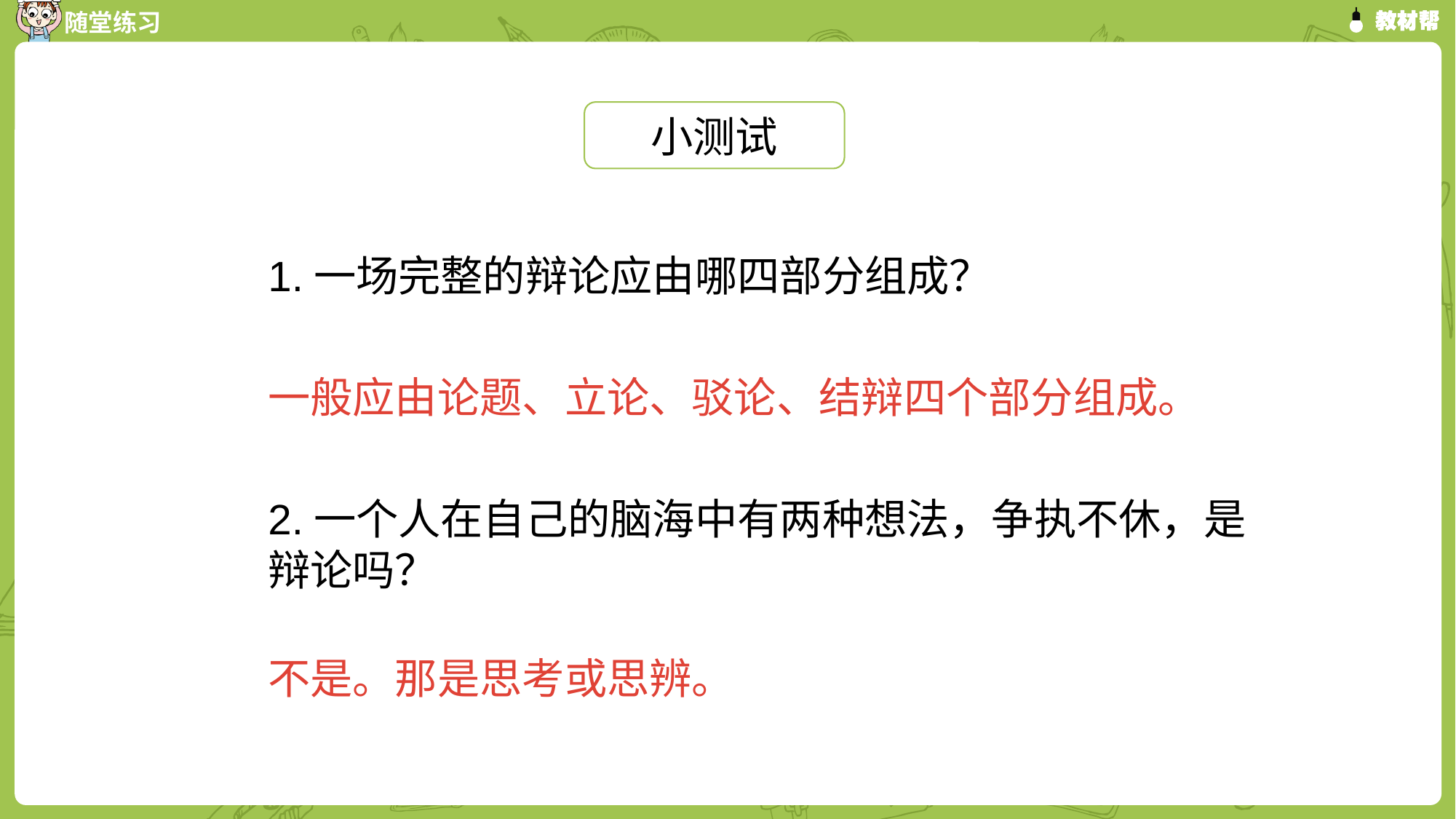

小测试
1.一场完整的辩论应由哪四部分组成？
一般应由论题、立论、驳论、结辩四个部分组成。
2.一个人在自己的脑海中有两种想法，争执不休，是辩论吗？
不是。那是思考或思辨。